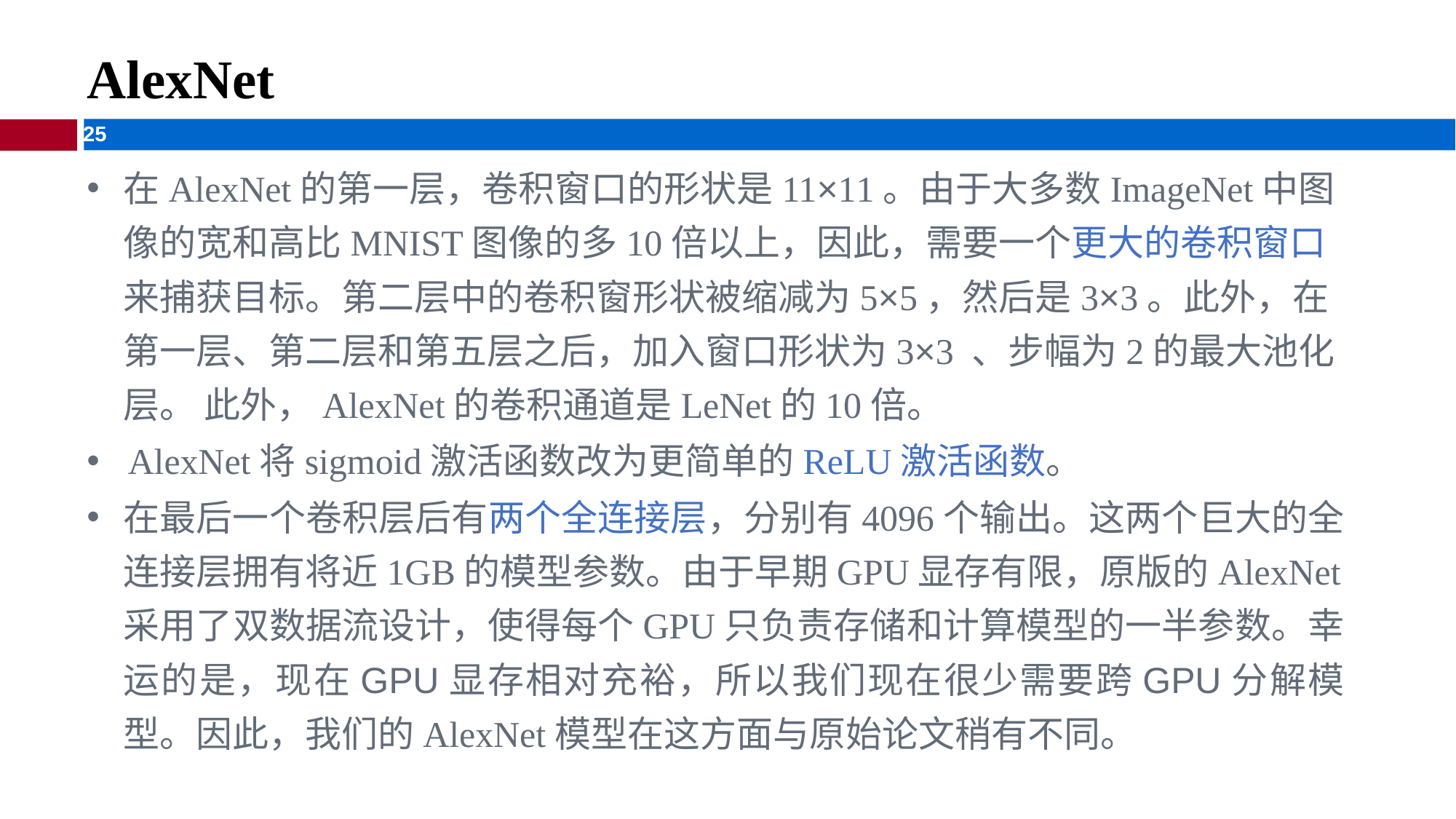

# AlexNet
在AlexNet的第一层，卷积窗口的形状是11×11。由于大多数ImageNet中图像的宽和高比MNIST图像的多10倍以上，因此，需要一个更大的卷积窗口来捕获目标。第二层中的卷积窗形状被缩减为5×5，然后是3×3。此外，在第一层、第二层和第五层之后，加入窗口形状为3×3 、步幅为2的最大池化层。 此外，AlexNet的卷积通道是LeNet的10倍。
AlexNet将sigmoid激活函数改为更简单的ReLU激活函数。
在最后一个卷积层后有两个全连接层，分别有4096个输出。这两个巨大的全连接层拥有将近1GB的模型参数。由于早期GPU显存有限，原版的AlexNet采用了双数据流设计，使得每个GPU只负责存储和计算模型的一半参数。幸运的是，现在GPU显存相对充裕，所以我们现在很少需要跨GPU分解模型。因此，我们的AlexNet模型在这方面与原始论文稍有不同。